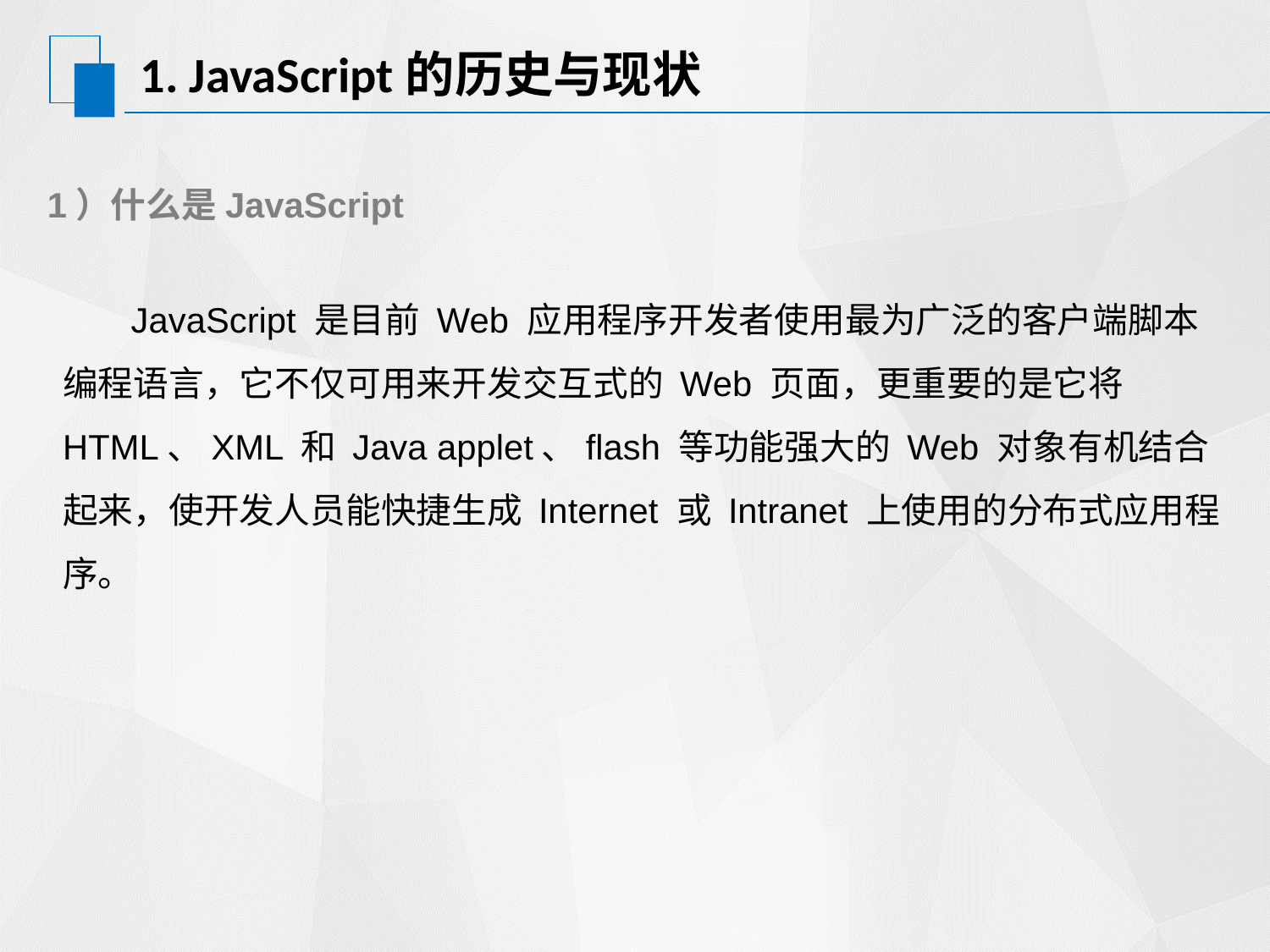

# 1. JavaScript的历史与现状
1）什么是JavaScript
       JavaScript 是目前 Web 应用程序开发者使用最为广泛的客户端脚本编程语言，它不仅可用来开发交互式的 Web 页面，更重要的是它将 HTML、XML 和 Java applet、flash 等功能强大的 Web 对象有机结合起来，使开发人员能快捷生成 Internet 或 Intranet 上使用的分布式应用程序。